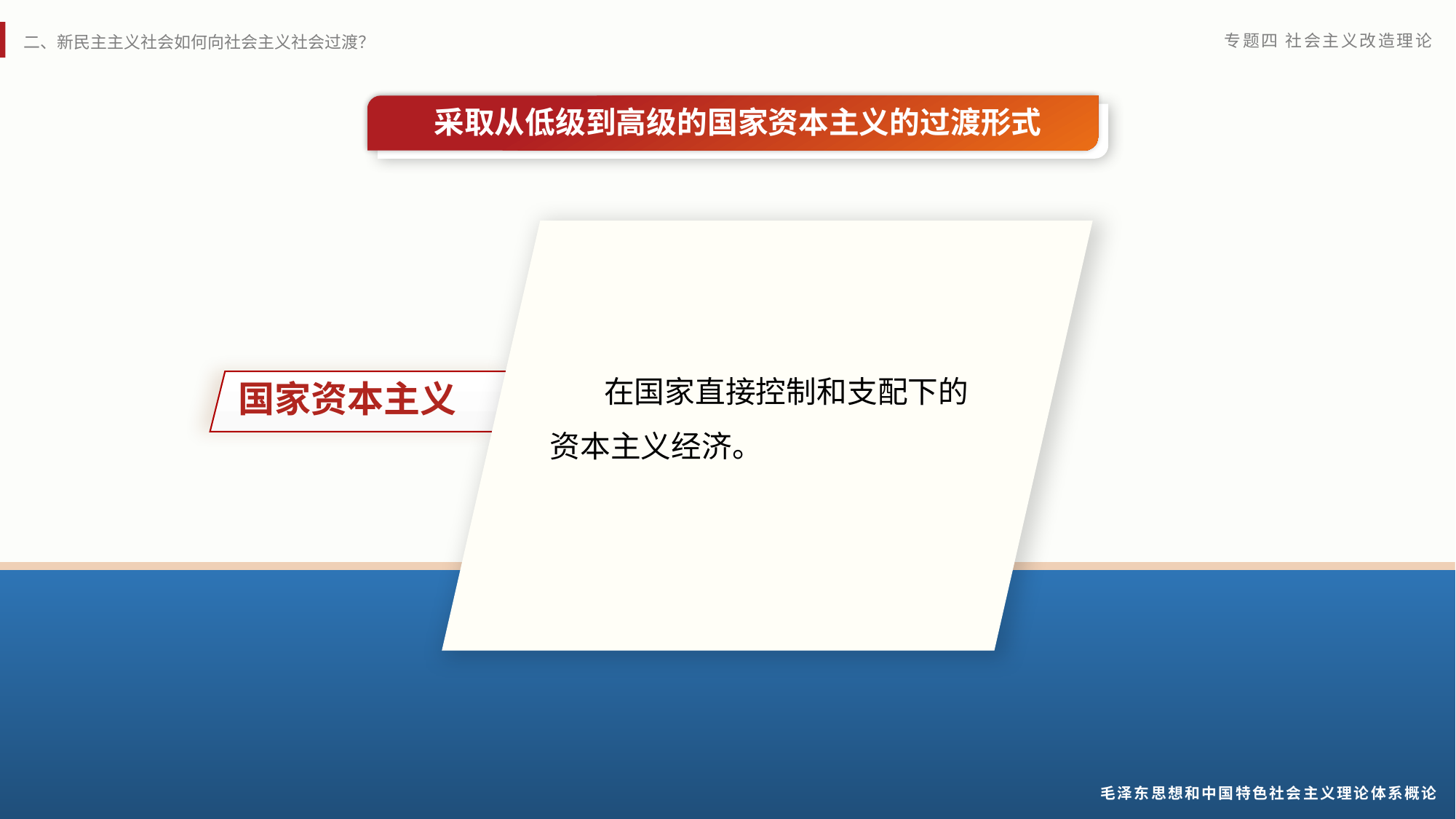

采取从低级到高级的国家资本主义的过渡形式

       在国家直接控制和支配下的资本主义经济。
国家资本主义

毛泽东思想和中国特色社会主义理论体系概论